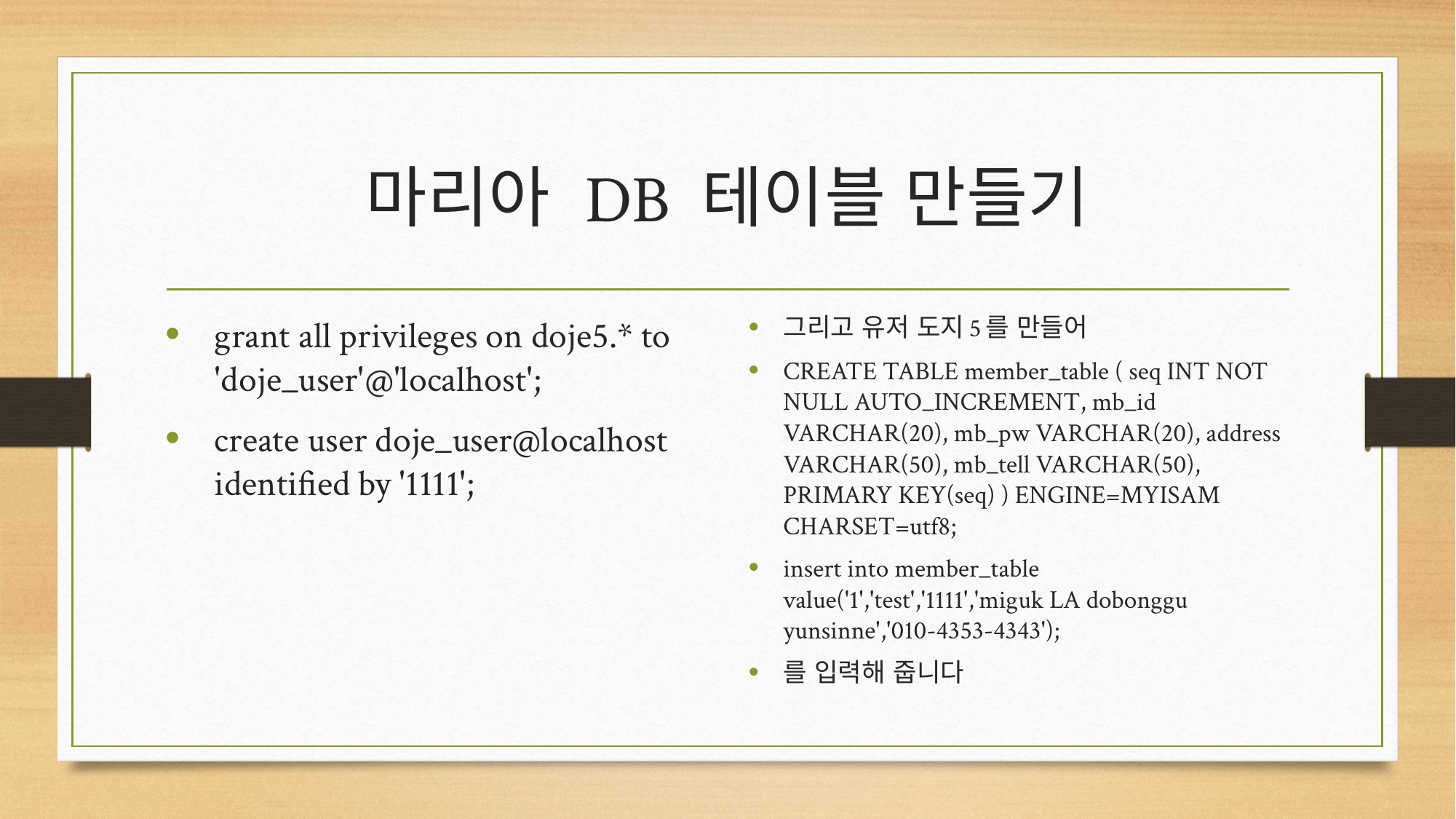

# 마리아 DB 테이블 만들기
grant all privileges on doje5.* to 'doje_user'@'localhost';
create user doje_user@localhost identified by '1111';

그리고 유저 도지5를 만들어
CREATE TABLE member_table ( seq INT NOT NULL AUTO_INCREMENT, mb_id VARCHAR(20), mb_pw VARCHAR(20), address VARCHAR(50), mb_tell VARCHAR(50),
PRIMARY KEY(seq) ) ENGINE=MYISAM CHARSET=utf8;
insert into member_table value('1','test','1111','miguk LA dobonggu yunsinne','010-4353-4343');
를 입력해 줍니다